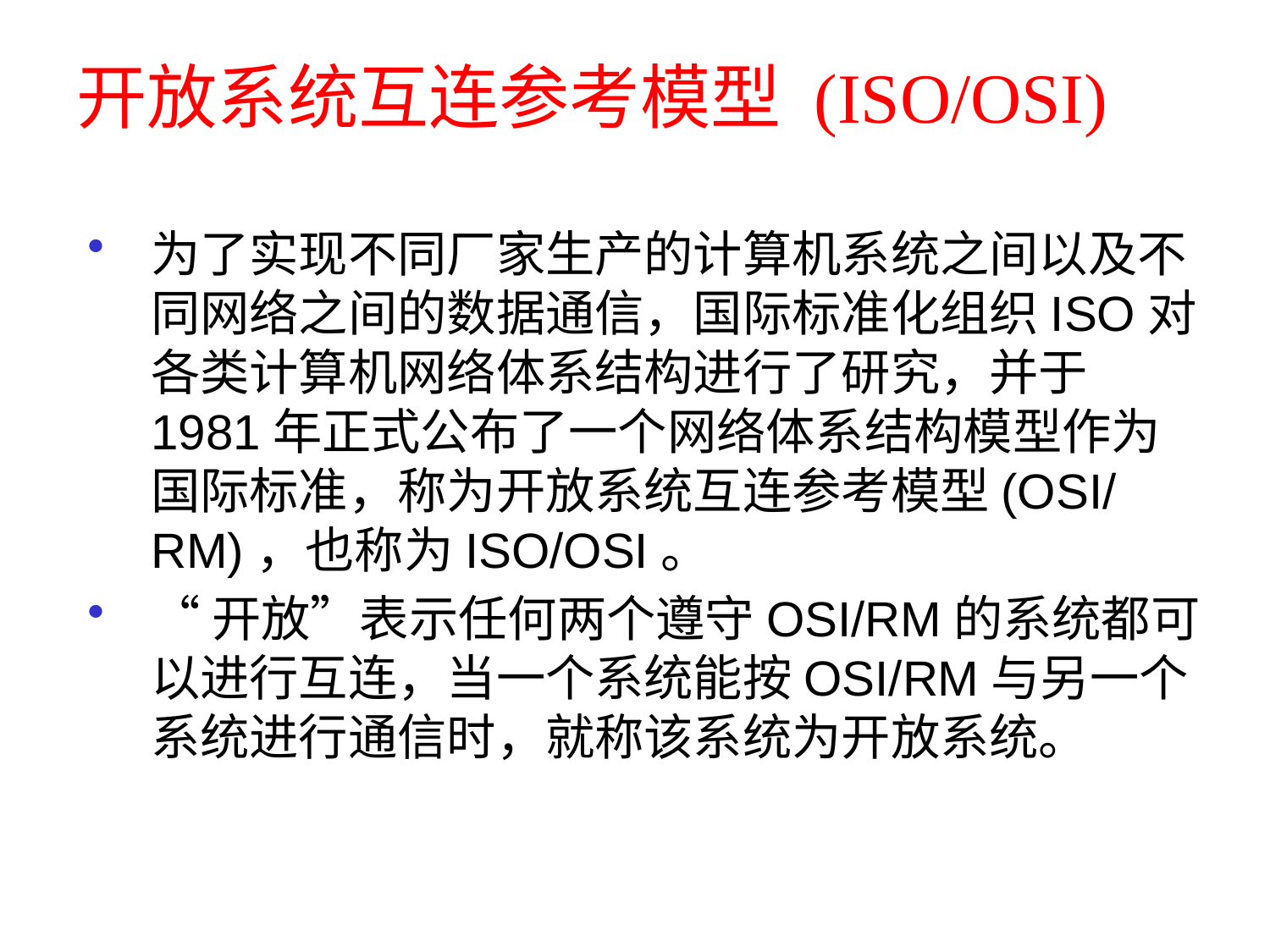

开放系统互连参考模型 (ISO/OSI)
为了实现不同厂家生产的计算机系统之间以及不同网络之间的数据通信，国际标准化组织ISO对各类计算机网络体系结构进行了研究，并于1981年正式公布了一个网络体系结构模型作为国际标准，称为开放系统互连参考模型(OSI/RM)，也称为ISO/OSI。
“开放”表示任何两个遵守OSI/RM的系统都可以进行互连，当一个系统能按OSI/RM与另一个系统进行通信时，就称该系统为开放系统。